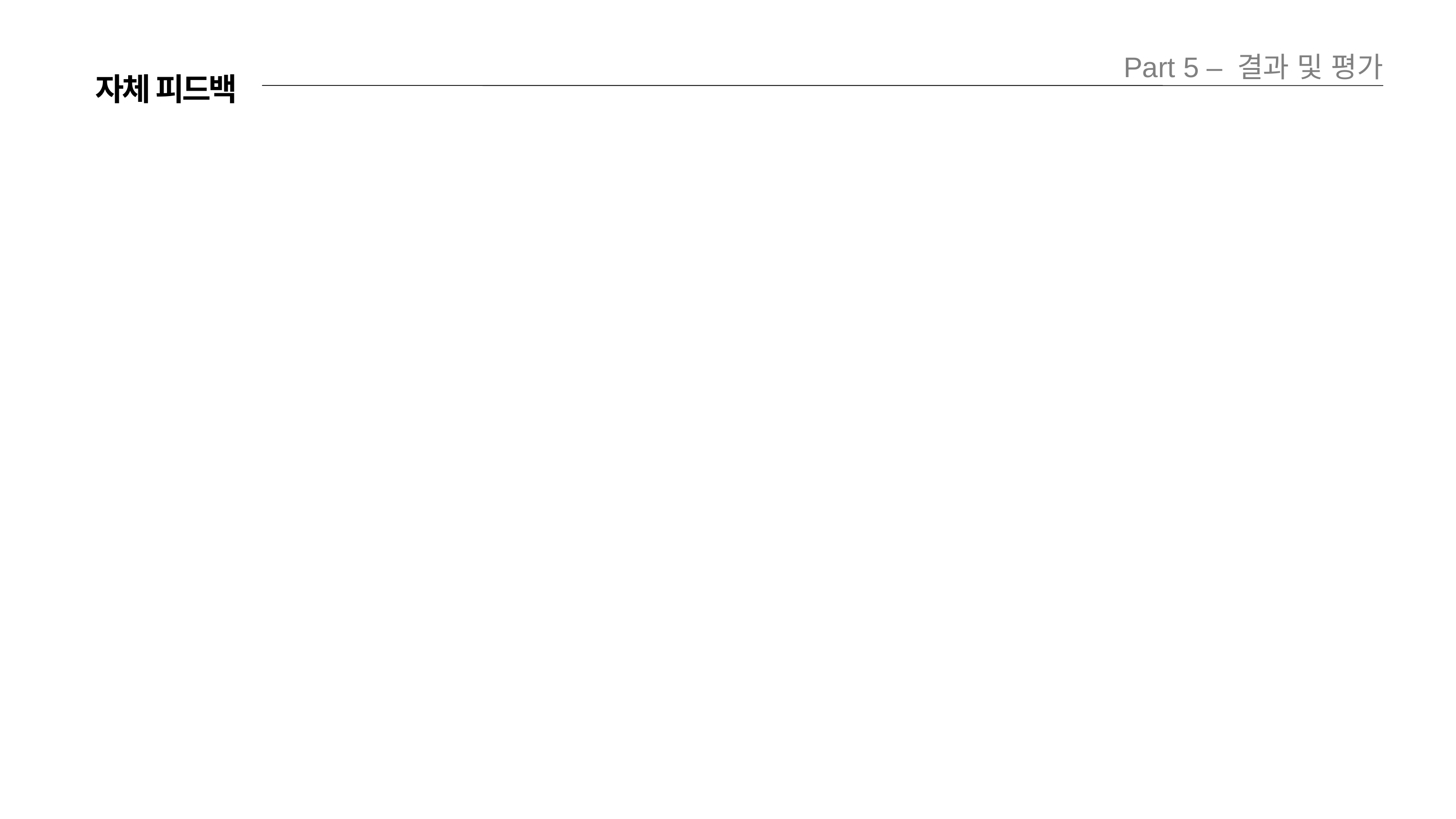

Part 5 – 결과 및 평가
자체 피드백